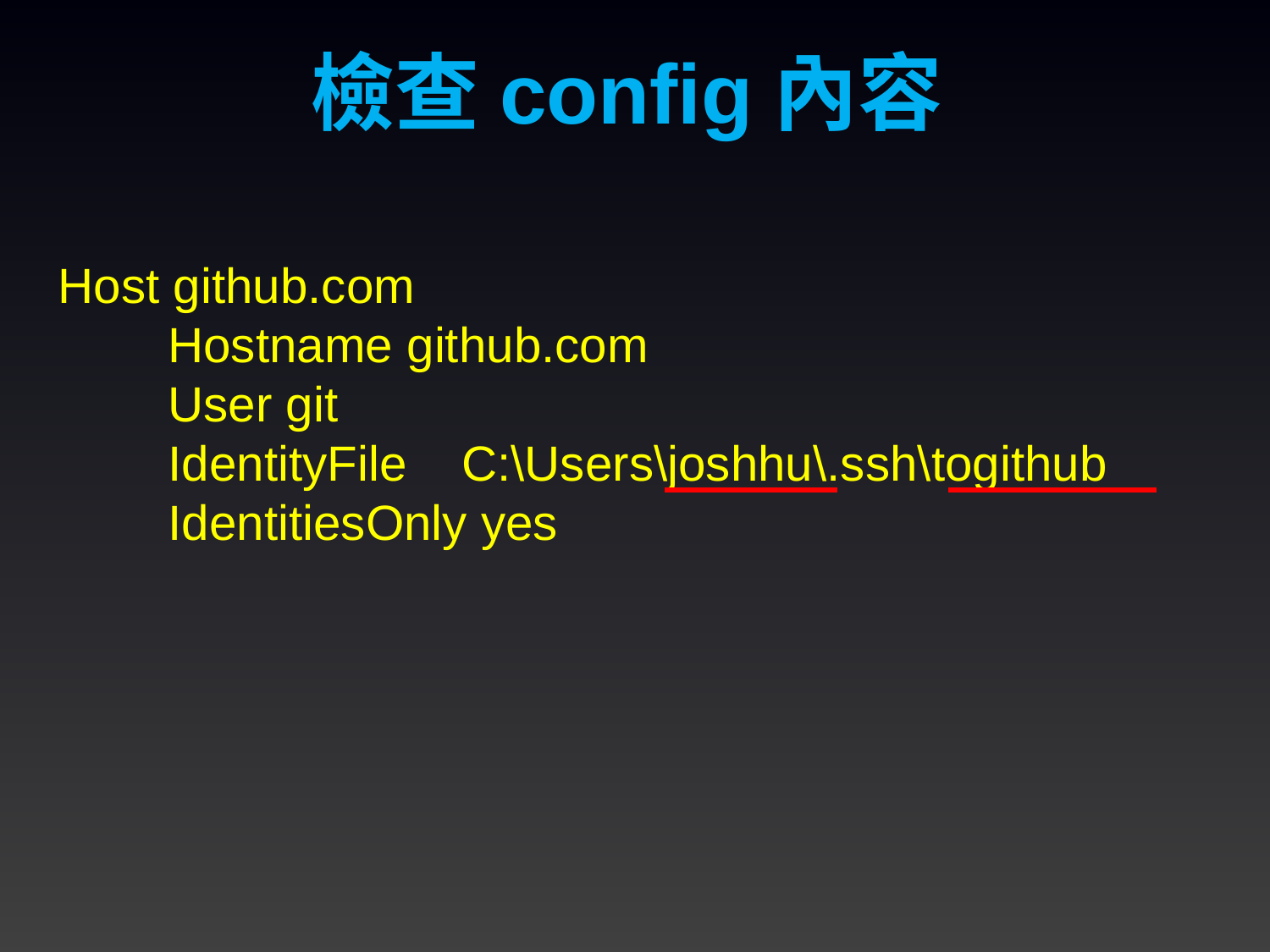

檢查config內容
Host github.com
        Hostname github.com
        User git
        IdentityFile    C:\Users\joshhu\.ssh\togithub
        IdentitiesOnly yes